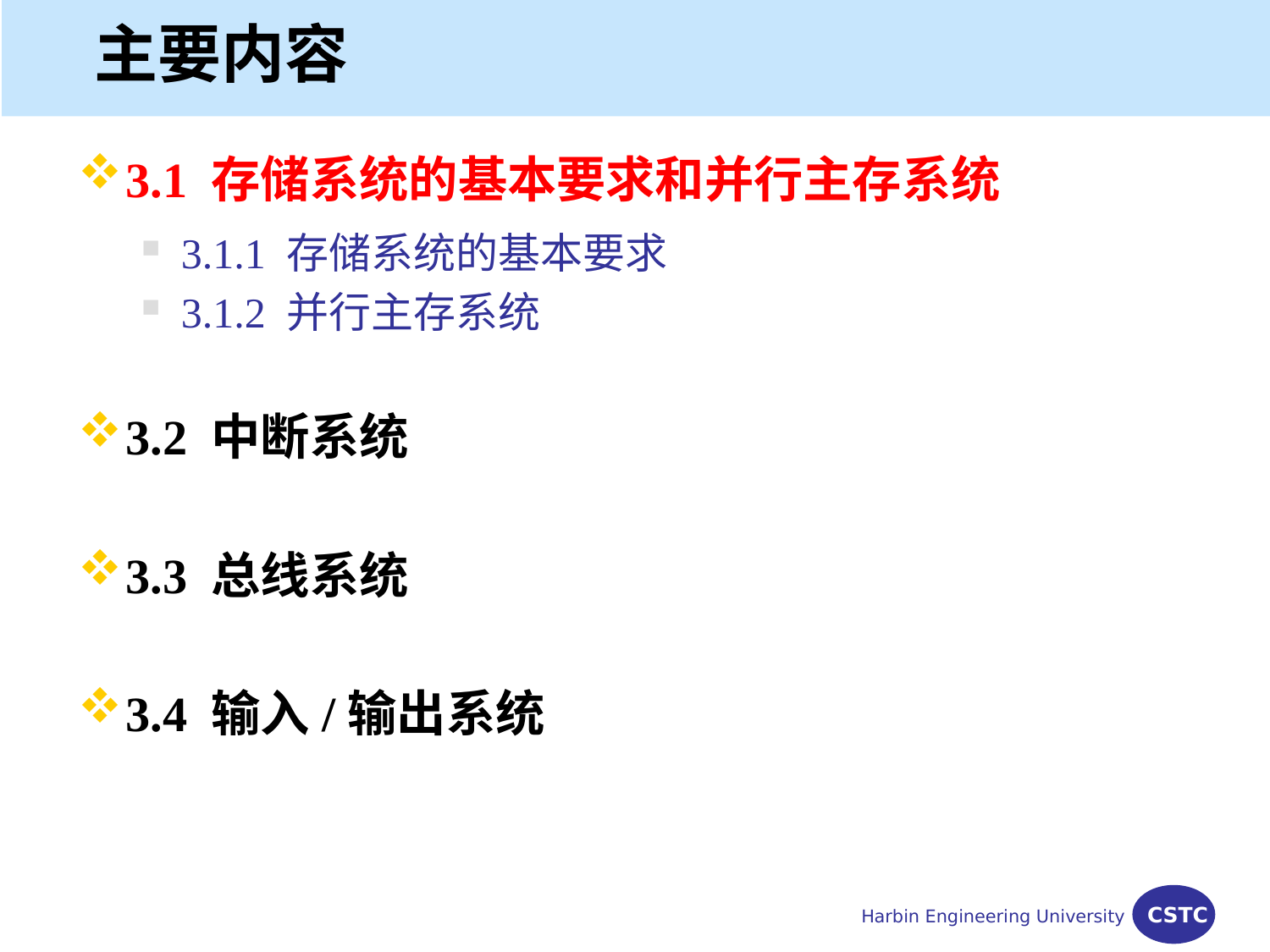

# 主要内容
3.1 存储系统的基本要求和并行主存系统
3.1.1 存储系统的基本要求
3.1.2 并行主存系统

3.2 中断系统

3.3 总线系统

3.4 输入/输出系统
Harbin Engineering University